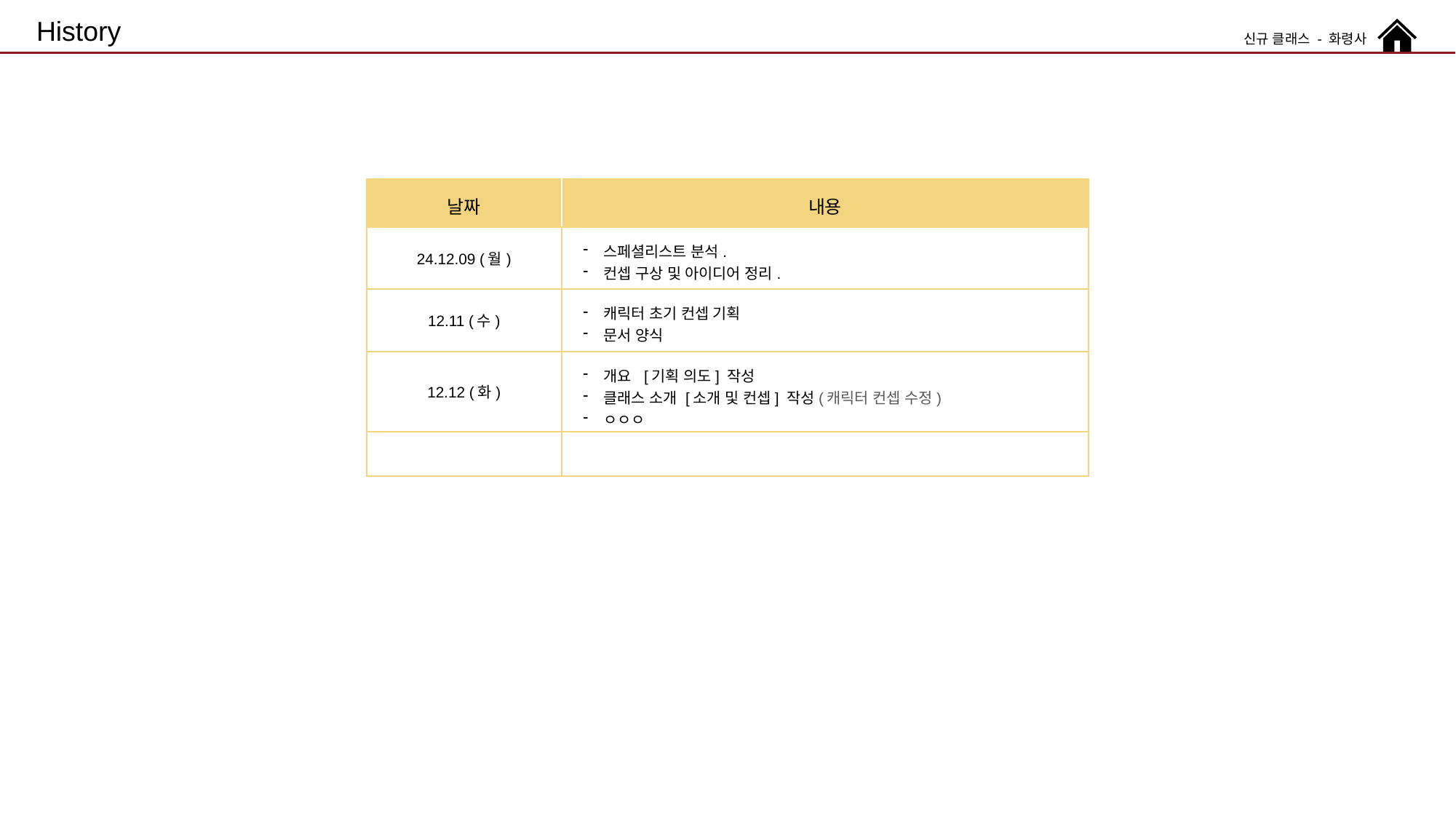

History

신규 클래스 - 화령사
| 날짜 | 내용 |
| --- | --- |
| 24.12.09 (월) | 스페셜리스트 분석. 컨셉 구상 및 아이디어 정리. |
| 12.11 (수) | 캐릭터 초기 컨셉 기획 문서 양식 |
| 12.12 (화) | 개요 [기획 의도] 작성 클래스 소개 [소개 및 컨셉] 작성(캐릭터 컨셉 수정) ㅇㅇㅇ |
|  |  |